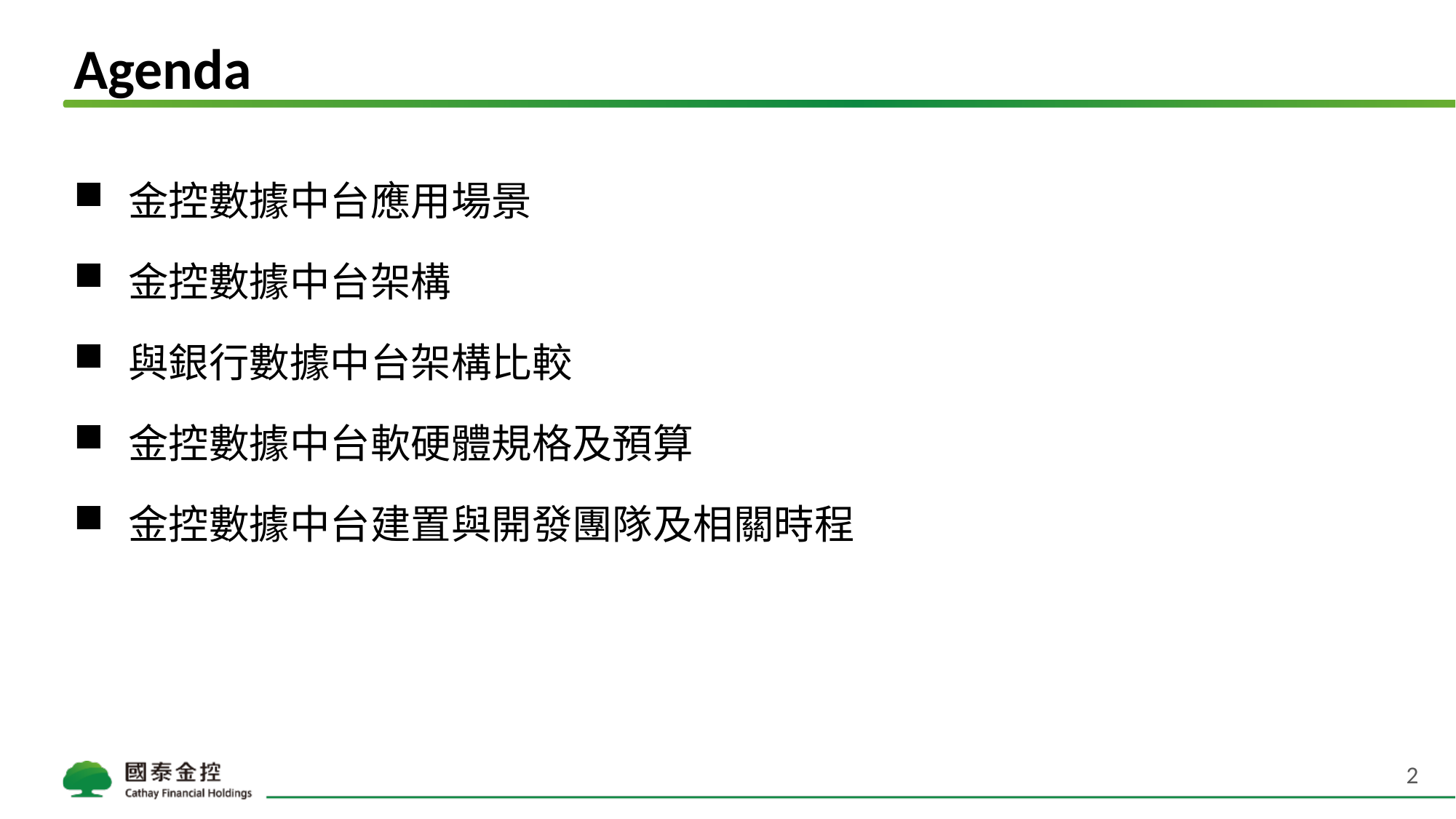

# Agenda
金控數據中台應用場景
金控數據中台架構
與銀行數據中台架構比較
金控數據中台軟硬體規格及預算
金控數據中台建置與開發團隊及相關時程